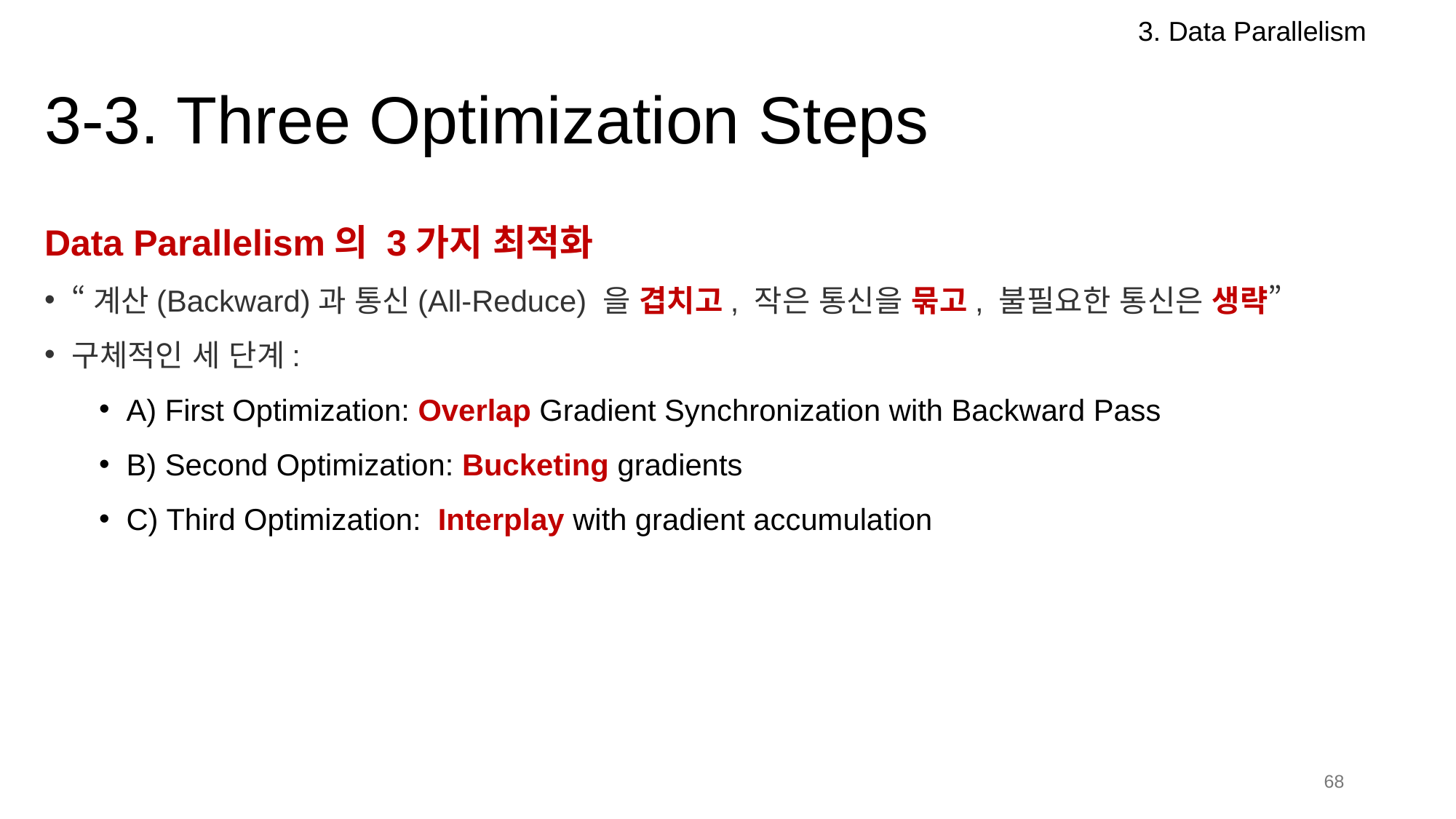

3. Data Parallelism
# 3-3. Three Optimization Steps
Data Parallelism의 3가지 최적화
“계산(Backward)과 통신(All-Reduce) 을 겹치고, 작은 통신을 묶고, 불필요한 통신은 생략”
구체적인 세 단계:
A) First Optimization: Overlap Gradient Synchronization with Backward Pass
B) Second Optimization: Bucketing gradients
C) Third Optimization:  Interplay with gradient accumulation
68